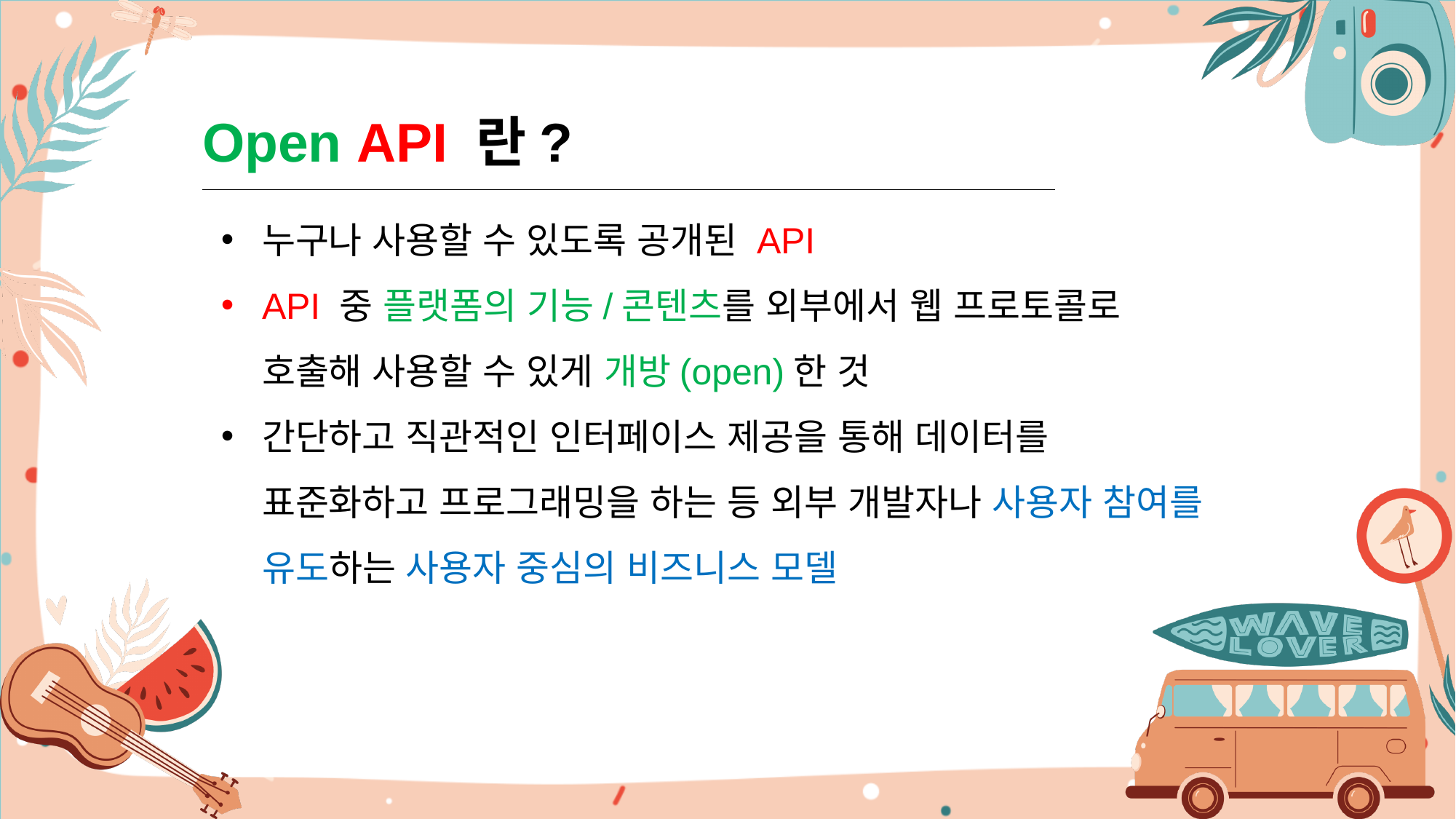

Open API 란?
누구나 사용할 수 있도록 공개된 API
API 중 플랫폼의 기능/콘텐츠를 외부에서 웹 프로토콜로 호출해 사용할 수 있게 개방(open)한 것
간단하고 직관적인 인터페이스 제공을 통해 데이터를 표준화하고 프로그래밍을 하는 등 외부 개발자나 사용자 참여를 유도하는 사용자 중심의 비즈니스 모델